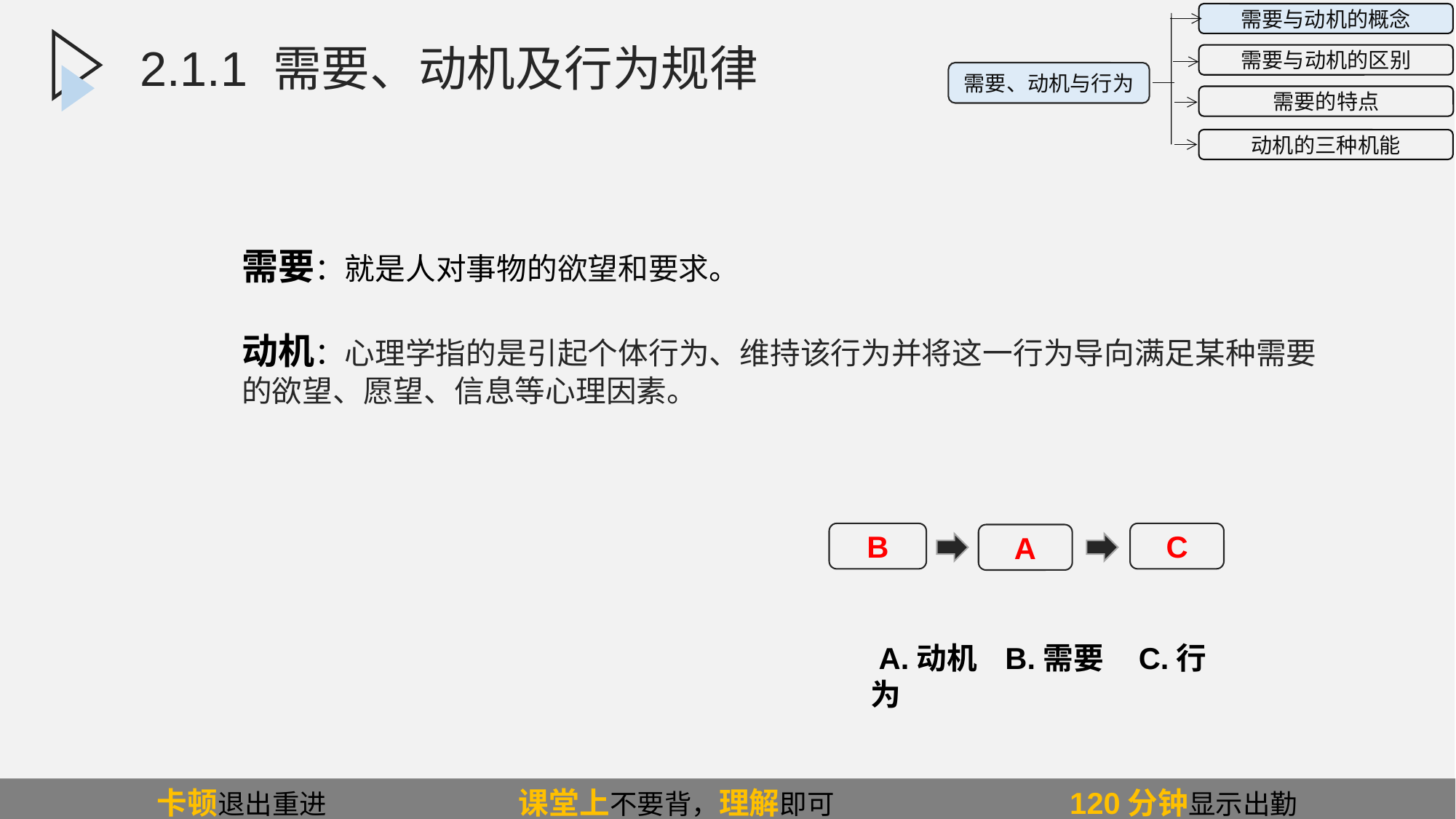

2.1.2.2动机
2.1.2.2动机
需要与动机的概念
需要与动机的区别

需要的特点
动机的三种机能
需要、动机与行为
2.1.1 需要、动机及行为规律
需要：就是人对事物的欲望和要求。
动机：心理学指的是引起个体行为、维持该行为并将这一行为导向满足某种需要的欲望、愿望、信息等心理因素。
B
C
A

 A.动机   B.需要    C.行为